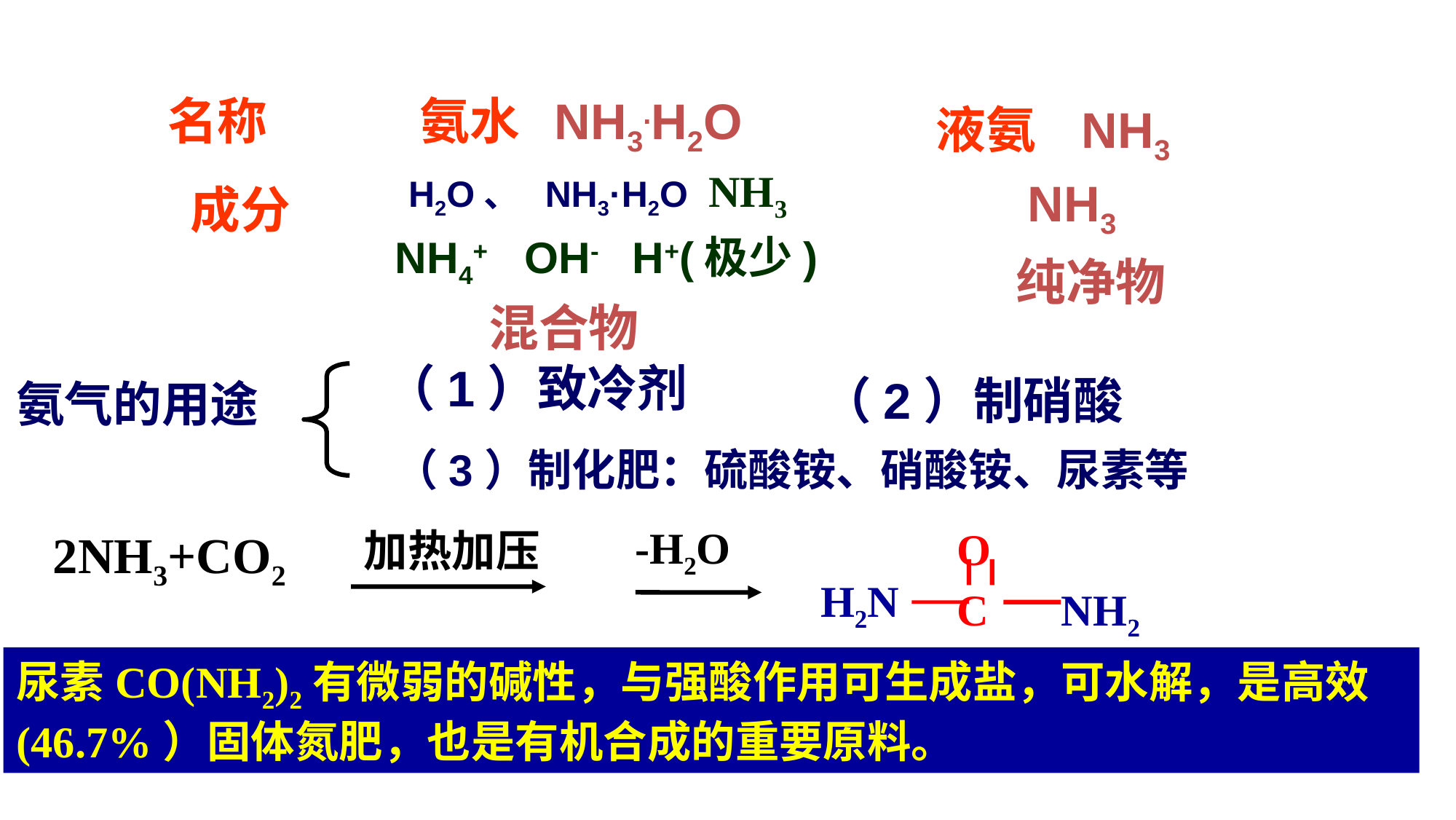

名称
氨水  NH3.H2O
液氨   NH3
H2O、  NH3·H2O  NH3
NH3
成分
NH4+   OH-    H+(极少)
纯净物
混合物
（1）致冷剂
（2）制硝酸

氨气的用途
（3）制化肥：硫酸铵、硝酸铵、尿素等
-H2O

O

C

H2N
NH2
2NH3+CO2
加热加压

尿素CO(NH2)2有微弱的碱性，与强酸作用可生成盐，可水解，是高效(46.7%）固体氮肥，也是有机合成的重要原料。